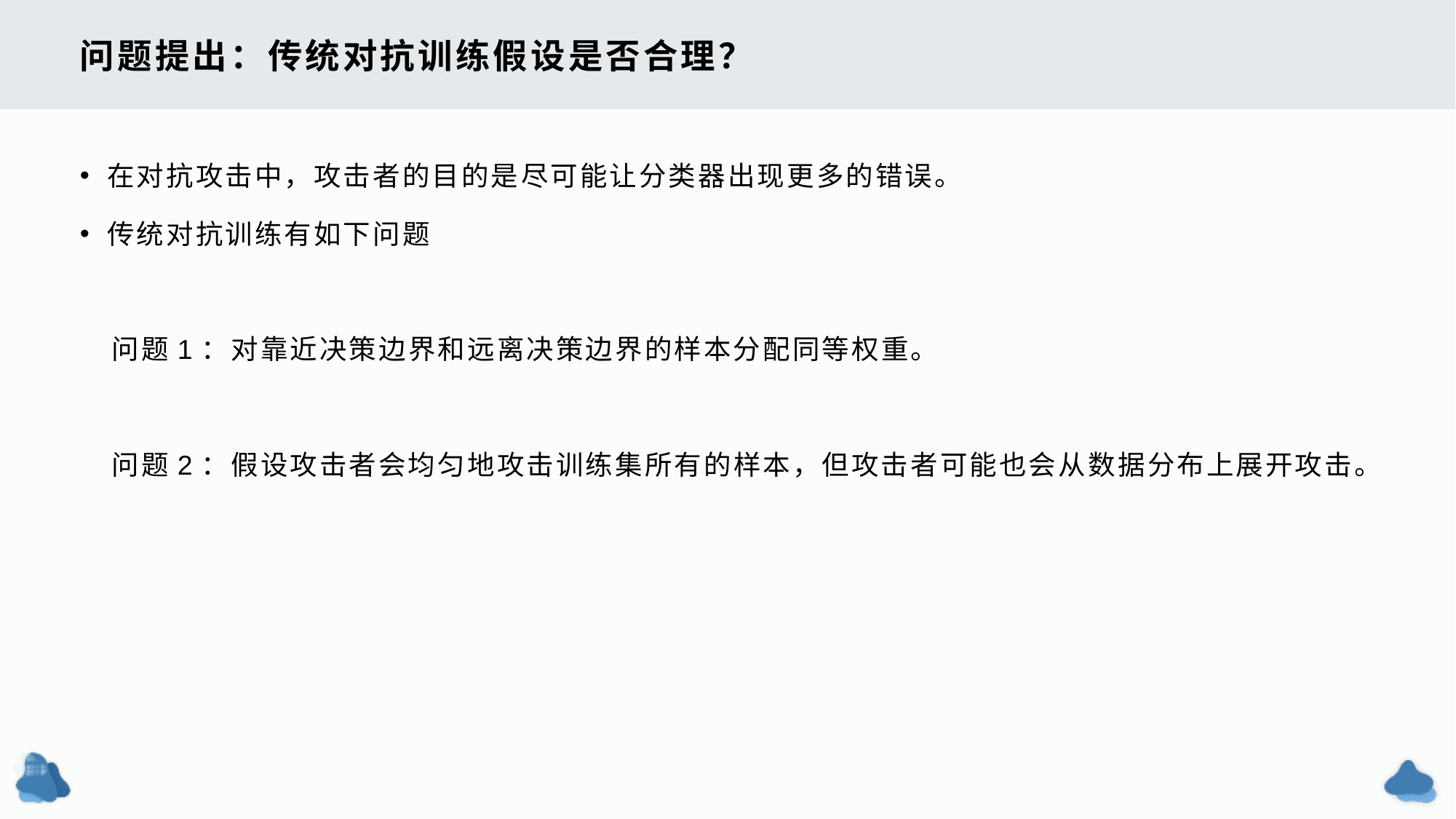

# 问题提出：传统对抗训练假设是否合理？
在对抗攻击中，攻击者的目的是尽可能让分类器出现更多的错误。
传统对抗训练有如下问题

   问题1：对靠近决策边界和远离决策边界的样本分配同等权重。

   问题2：假设攻击者会均匀地攻击训练集所有的样本，但攻击者可能也会从数据分布上展开攻击。